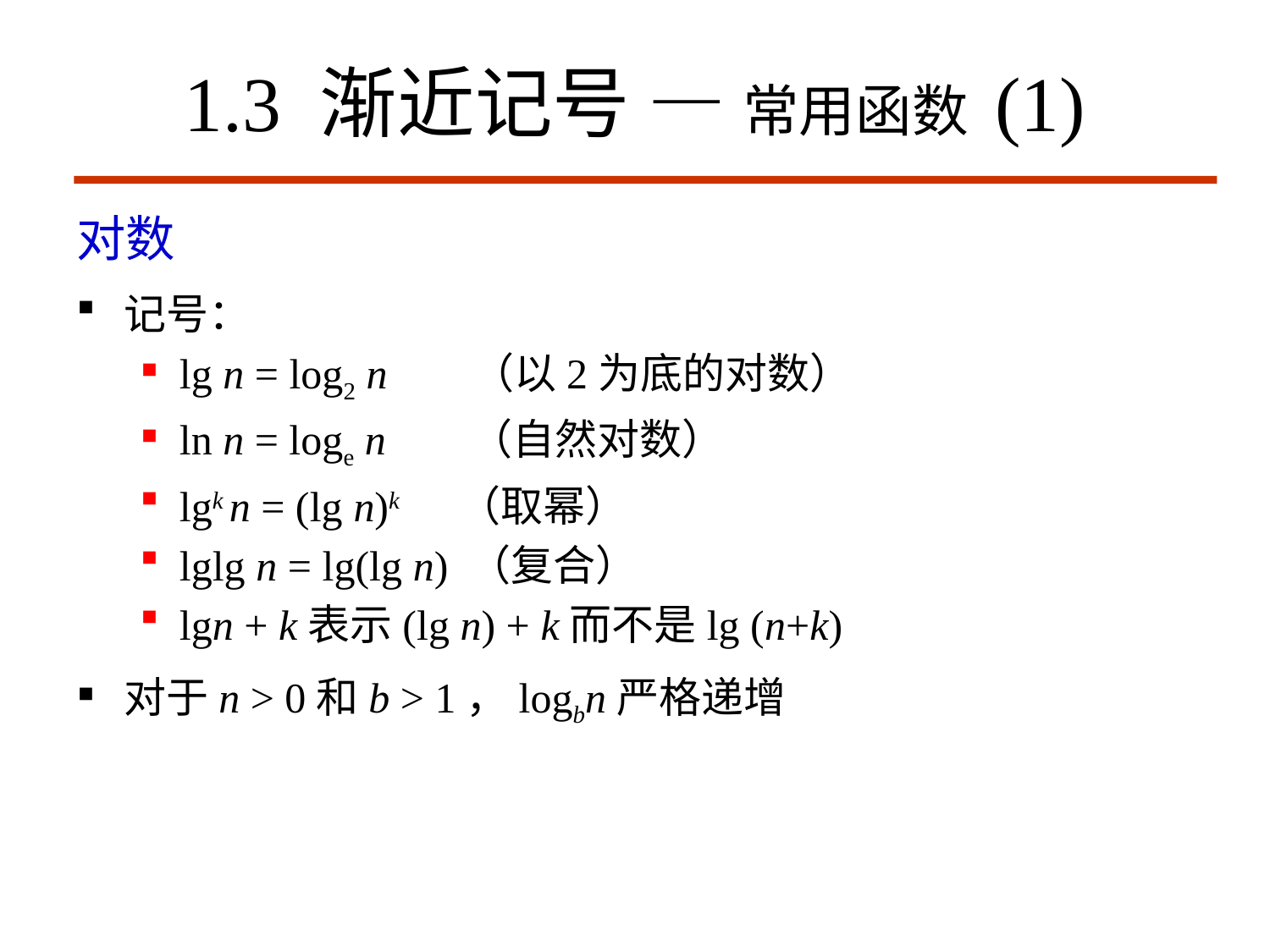

# 1.3 渐近记号 — 常用函数 (1)
对数
记号：
lg n = log2 n       （以2为底的对数）
ln n = loge n       （自然对数）
lgk n = (lg n)k        （取幂）
lglg n = lg(lg n) （复合）
lgn + k表示(lg n) + k而不是lg (n+k)
对于n > 0和b > 1，logbn严格递增